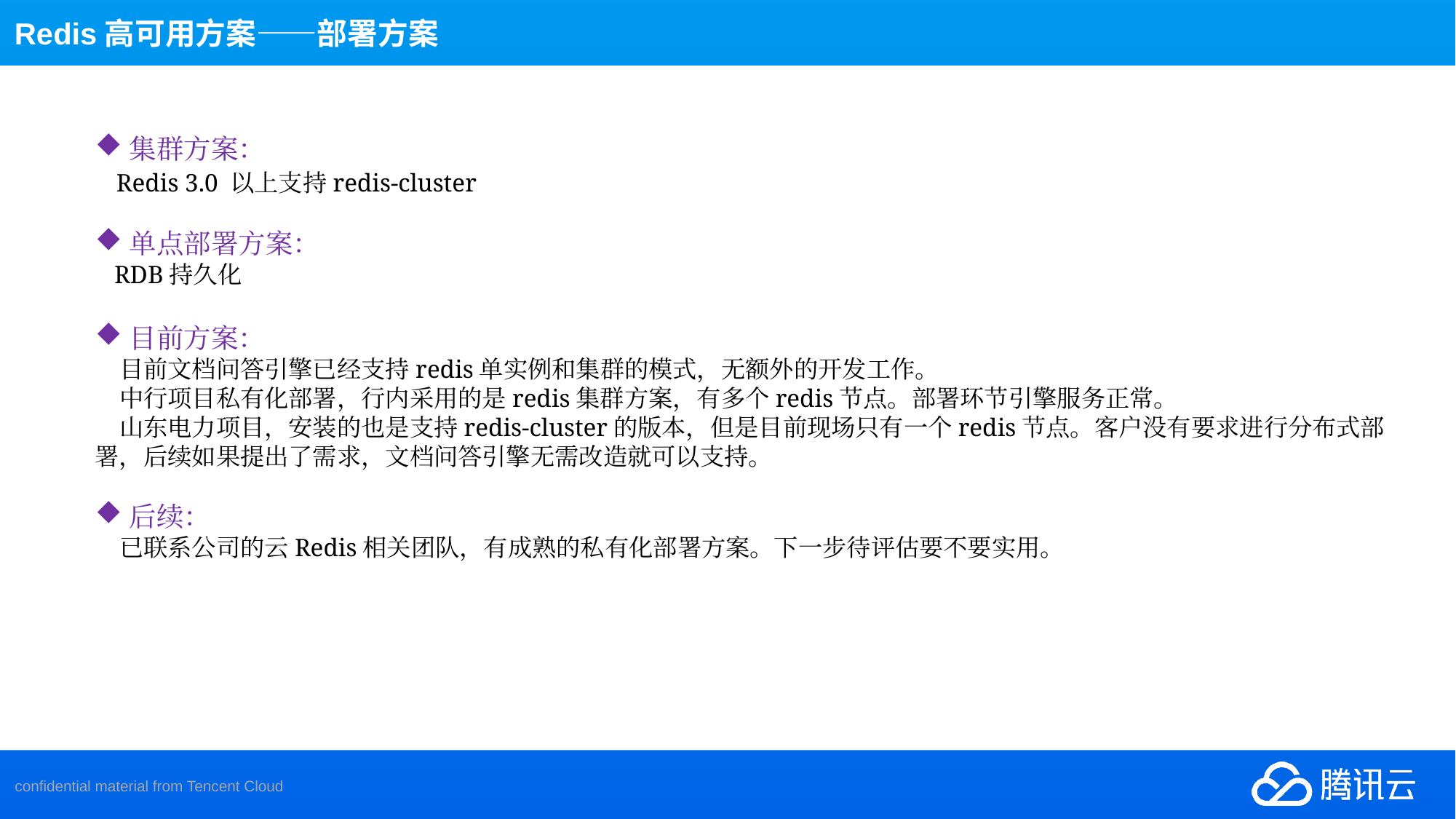

Redis高可用方案——部署方案
集群方案：
   Redis 3.0 以上支持redis-cluster

单点部署方案：
   RDB持久化

目前方案：
   目前文档问答引擎已经支持redis单实例和集群的模式，无额外的开发工作。
   中行项目私有化部署，行内采用的是redis集群方案，有多个redis节点。部署环节引擎服务正常。
   山东电力项目，安装的也是支持redis-cluster的版本，但是目前现场只有一个redis节点。客户没有要求进行分布式部署，后续如果提出了需求，文档问答引擎无需改造就可以支持。

后续：
   已联系公司的云Redis相关团队，有成熟的私有化部署方案。下一步待评估要不要实用。